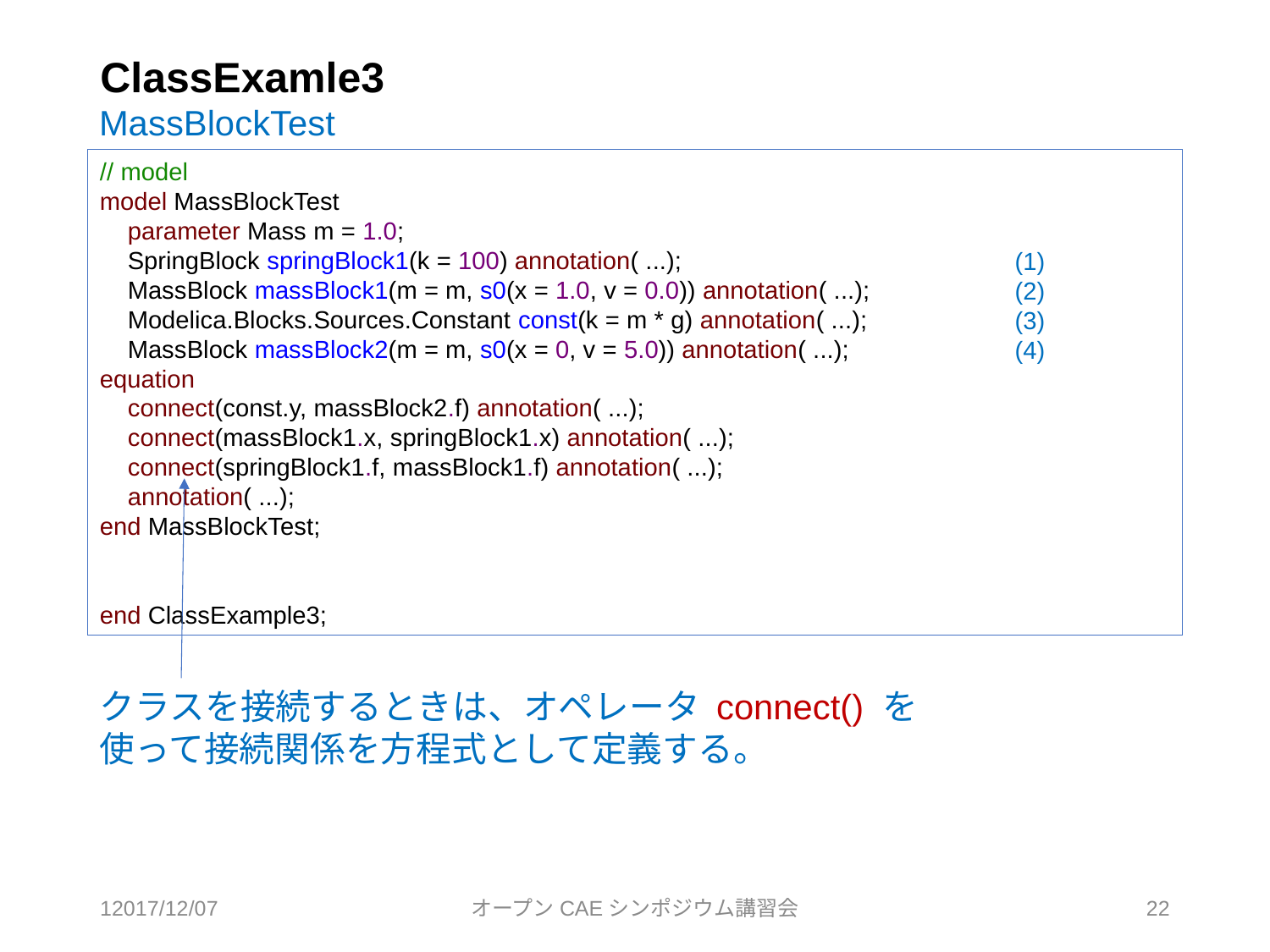

# ClassExamle3
MassBlockTest
// model
model MassBlockTest
    parameter Mass m = 1.0;
    SpringBlock springBlock1(k = 100) annotation( ...);
    MassBlock massBlock1(m = m, s0(x = 1.0, v = 0.0)) annotation( ...);
    Modelica.Blocks.Sources.Constant const(k = m * g) annotation( ...);
    MassBlock massBlock2(m = m, s0(x = 0, v = 5.0)) annotation( ...);
equation
    connect(const.y, massBlock2.f) annotation( ...);
    connect(massBlock1.x, springBlock1.x) annotation( ...);
    connect(springBlock1.f, massBlock1.f) annotation( ...);
    annotation( ...);
end MassBlockTest;

end ClassExample3;
(1)
(2)
(3)
(4)
クラスを接続するときは、オペレータ connect() を使って接続関係を方程式として定義する。
12017/12/07
オープンCAEシンポジウム講習会
22